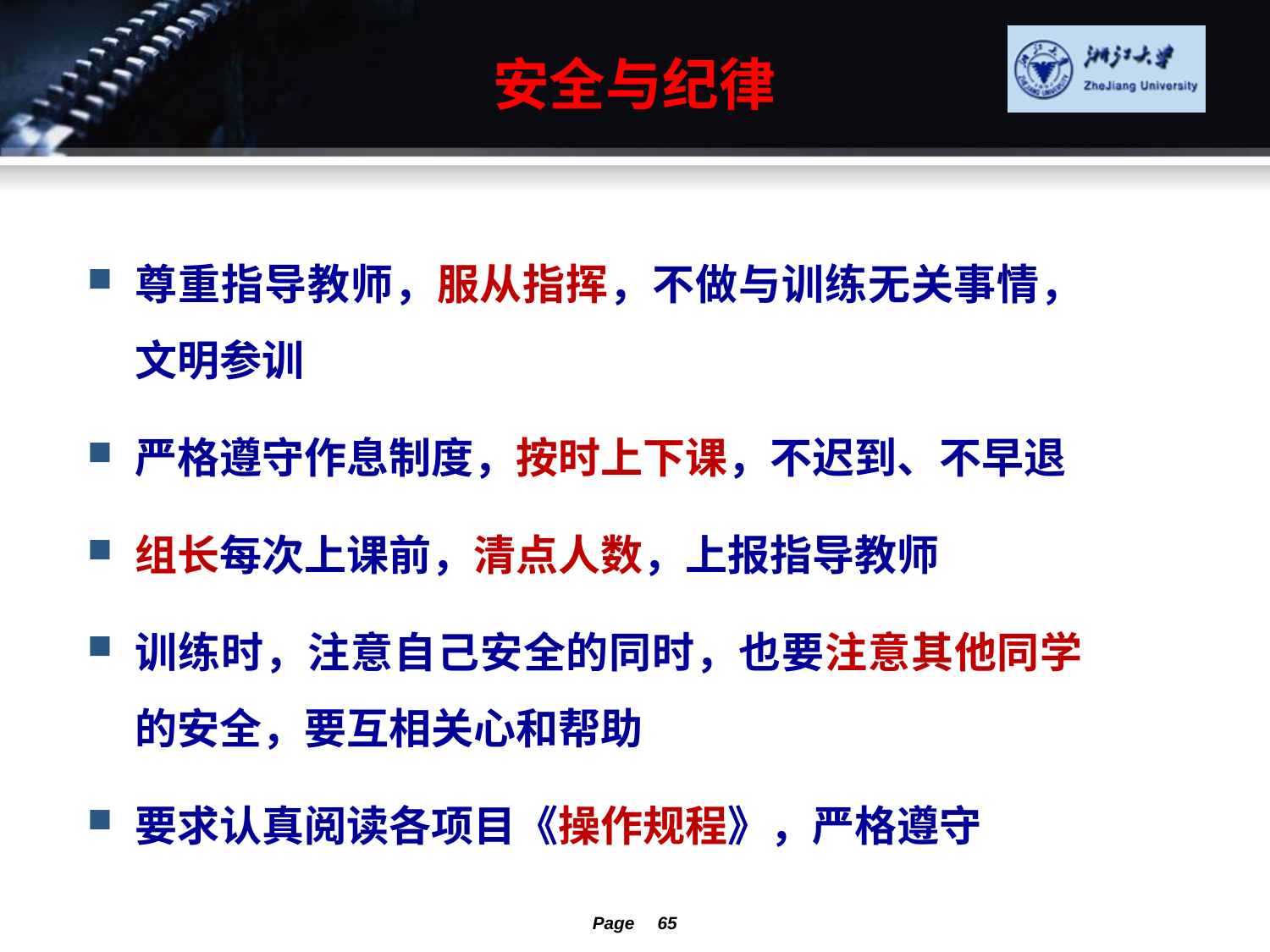

# 安全与纪律
尊重指导教师，服从指挥，不做与训练无关事情，文明参训
严格遵守作息制度，按时上下课，不迟到、不早退
组长每次上课前，清点人数，上报指导教师
训练时，注意自己安全的同时，也要注意其他同学的安全，要互相关心和帮助
要求认真阅读各项目《操作规程》，严格遵守